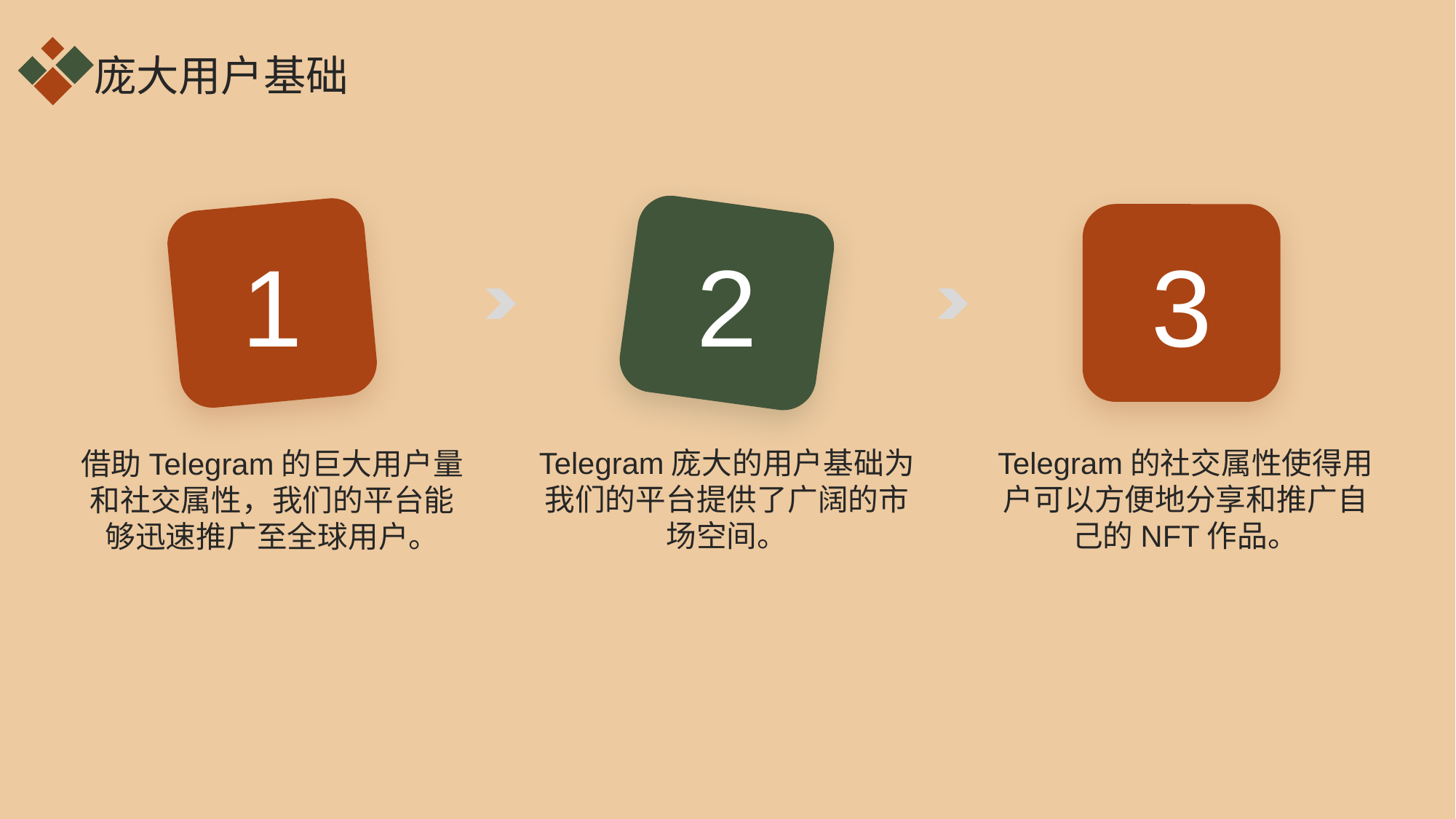

庞大用户基础

1
2
3

Telegram庞大的用户基础为我们的平台提供了广阔的市场空间。
Telegram的社交属性使得用户可以方便地分享和推广自己的NFT作品。
借助Telegram的巨大用户量和社交属性，我们的平台能够迅速推广至全球用户。